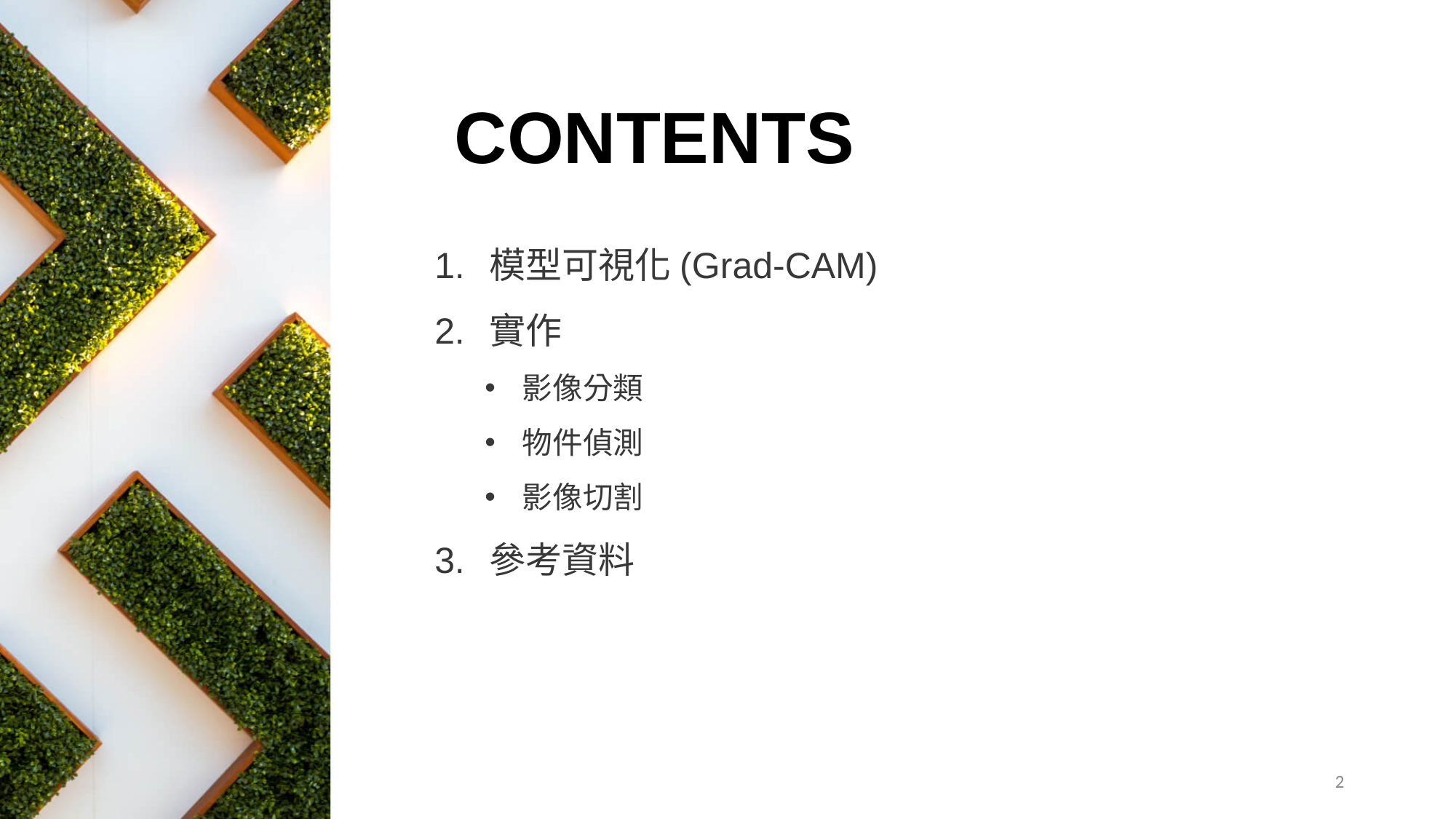

CONTENTS
模型可視化(Grad-CAM)
實作
影像分類
物件偵測
影像切割
參考資料
2